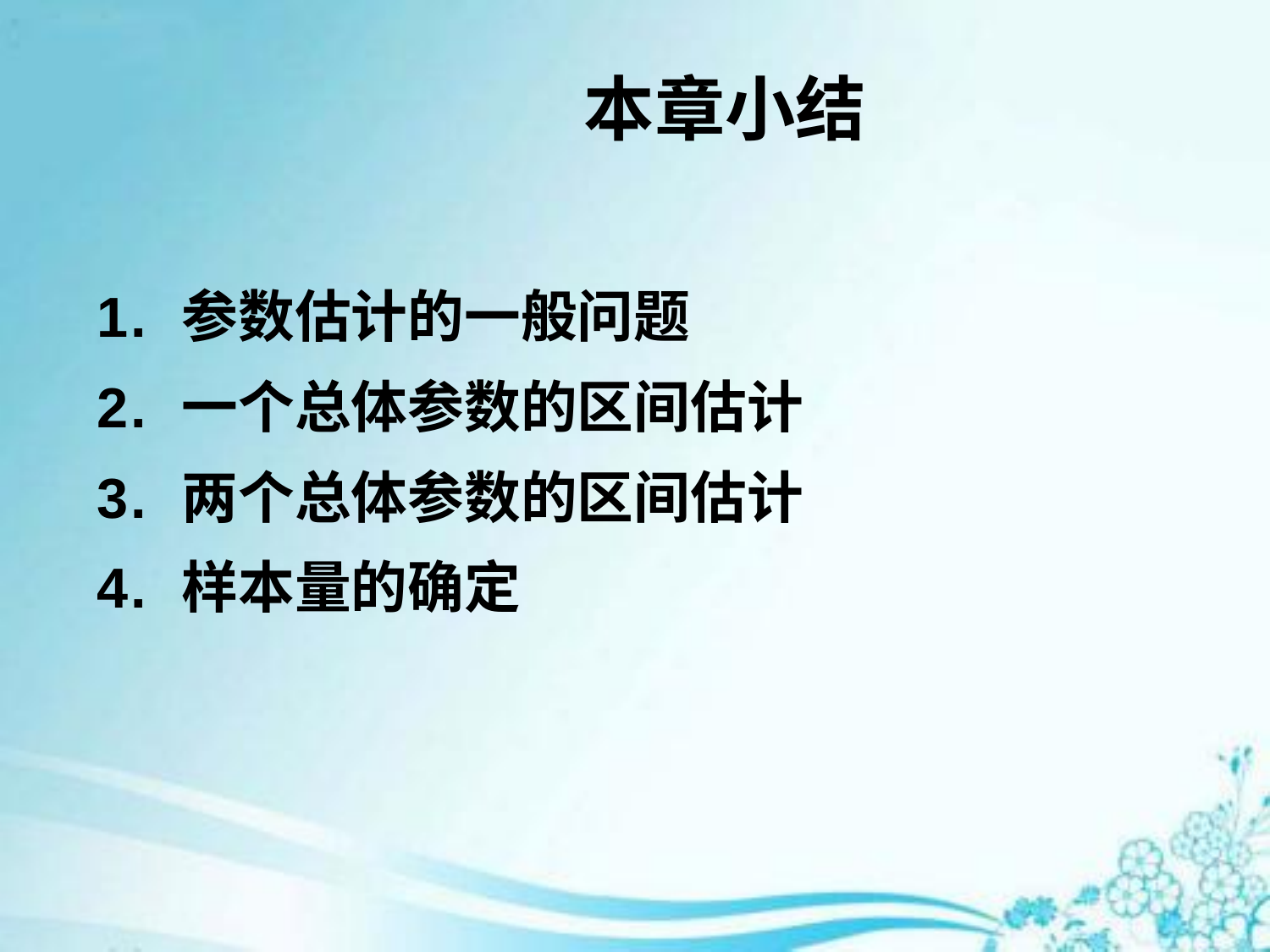

# 本章小结
参数估计的一般问题
一个总体参数的区间估计
两个总体参数的区间估计
样本量的确定